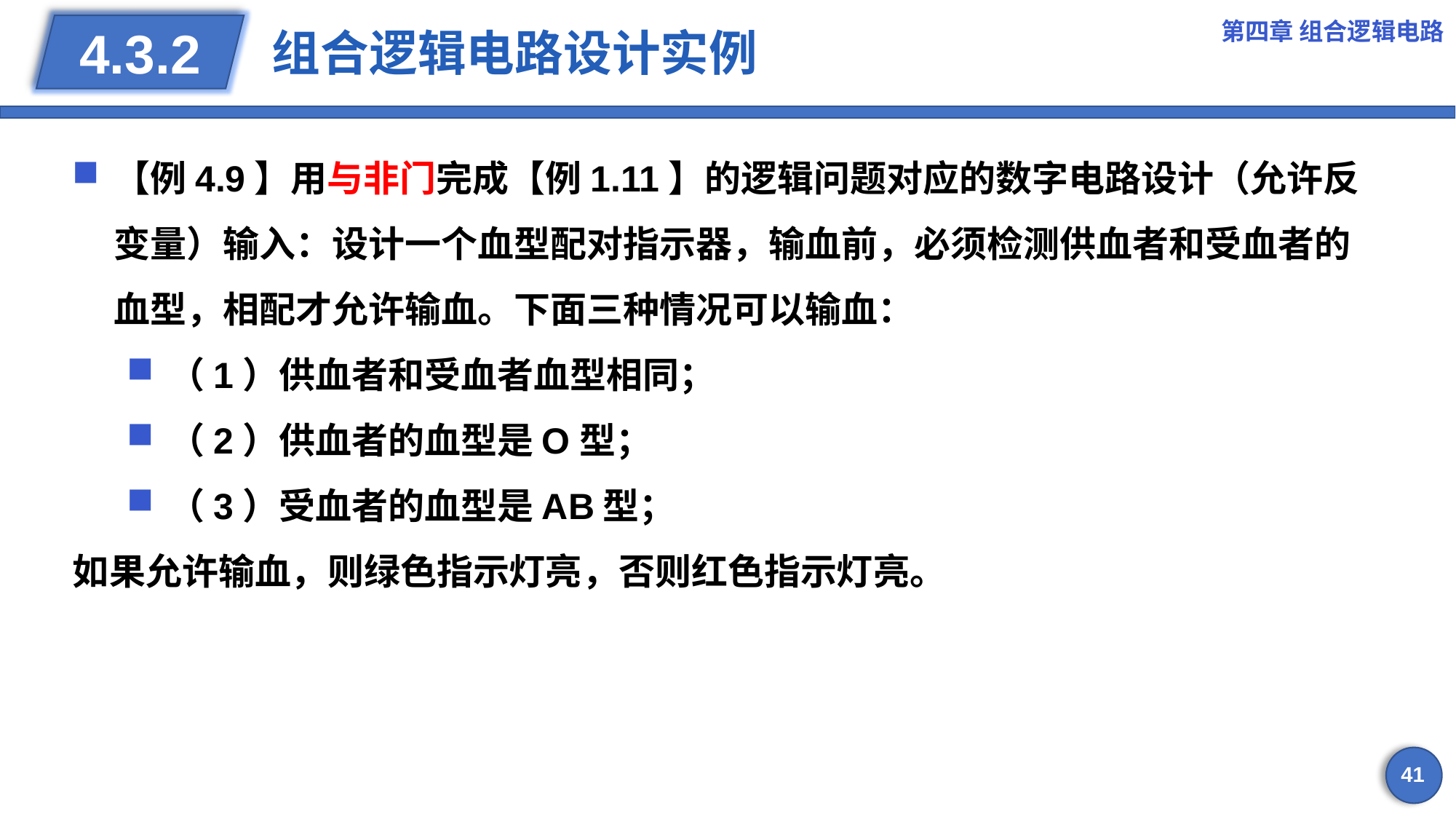

第四章 组合逻辑电路
# 组合逻辑电路设计实例
4.3.2
【例4.9】用与非门完成【例1.11】的逻辑问题对应的数字电路设计（允许反变量）输入：设计一个血型配对指示器，输血前，必须检测供血者和受血者的血型，相配才允许输血。下面三种情况可以输血：
（1）供血者和受血者血型相同；
（2）供血者的血型是O型；
（3）受血者的血型是AB型；
如果允许输血，则绿色指示灯亮，否则红色指示灯亮。
41